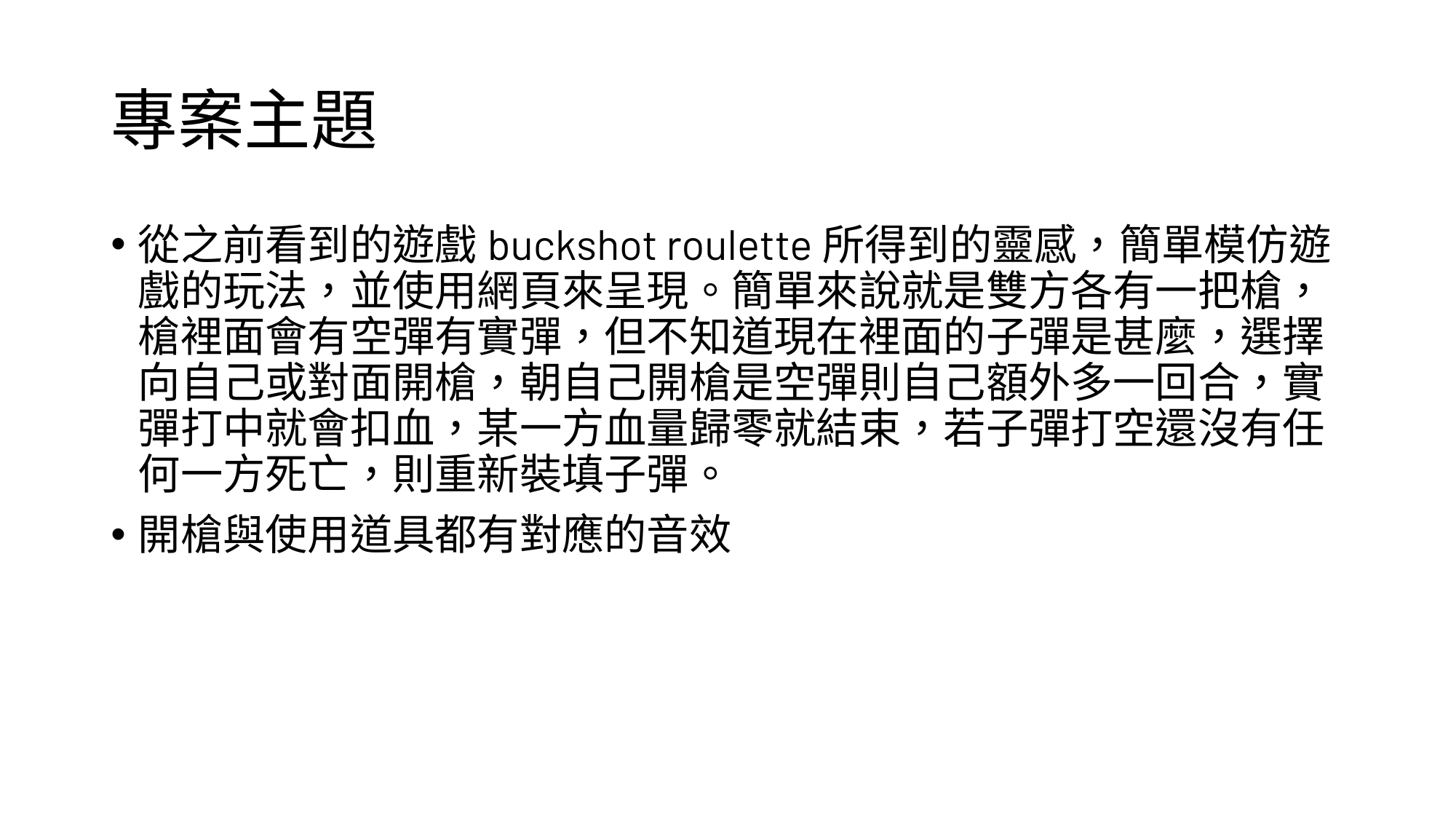

# 專案主題
從之前看到的遊戲buckshot roulette所得到的靈感，簡單模仿遊戲的玩法，並使用網頁來呈現。簡單來說就是雙方各有一把槍，槍裡面會有空彈有實彈，但不知道現在裡面的子彈是甚麼，選擇向自己或對面開槍，朝自己開槍是空彈則自己額外多一回合，實彈打中就會扣血，某一方血量歸零就結束，若子彈打空還沒有任何一方死亡，則重新裝填子彈。
開槍與使用道具都有對應的音效